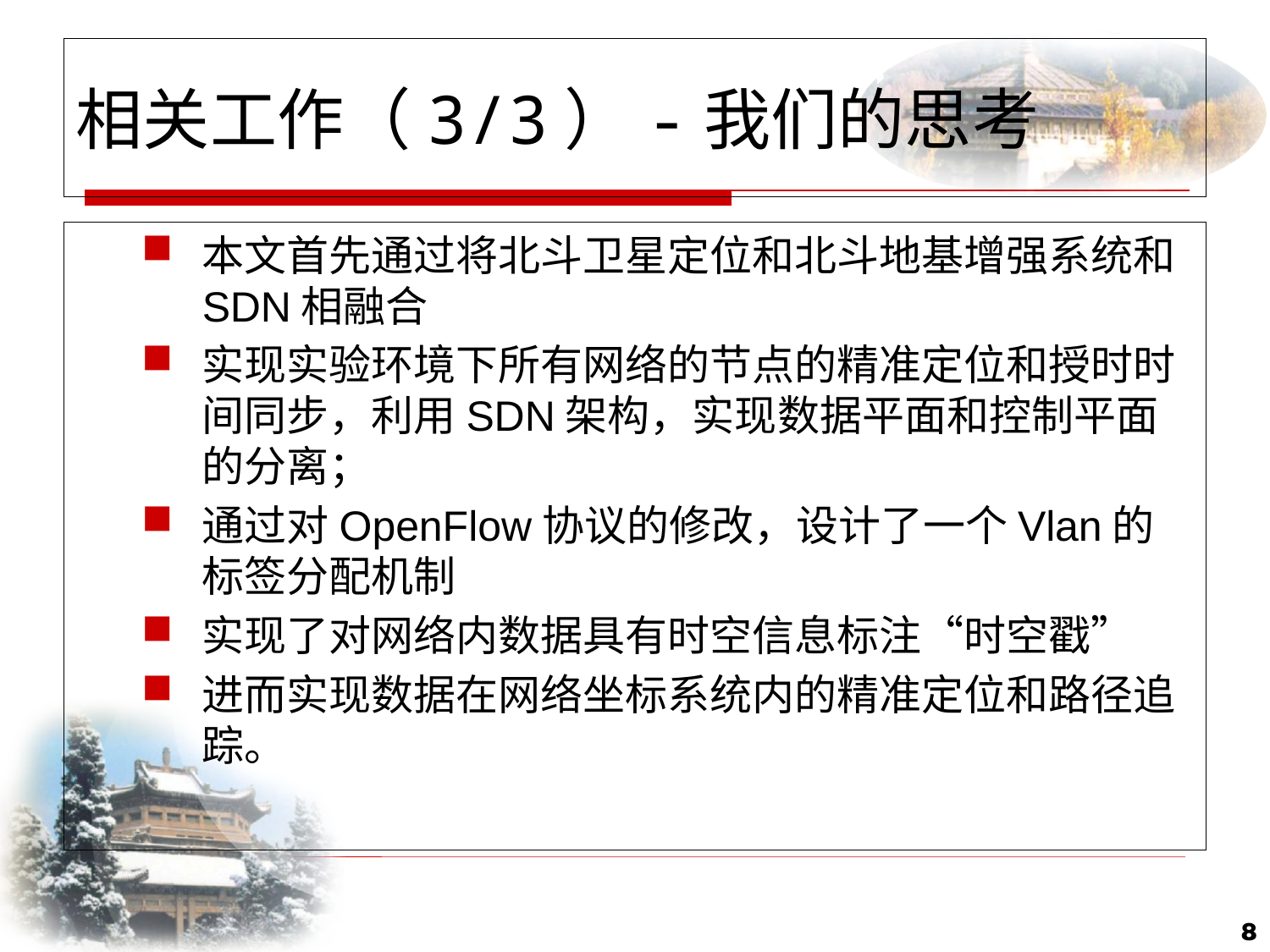

相关工作（3/3）-我们的思考
本文首先通过将北斗卫星定位和北斗地基增强系统和SDN相融合
实现实验环境下所有网络的节点的精准定位和授时时间同步，利用SDN架构，实现数据平面和控制平面的分离；
通过对OpenFlow协议的修改，设计了一个Vlan的标签分配机制
实现了对网络内数据具有时空信息标注“时空戳”
进而实现数据在网络坐标系统内的精准定位和路径追踪。
8